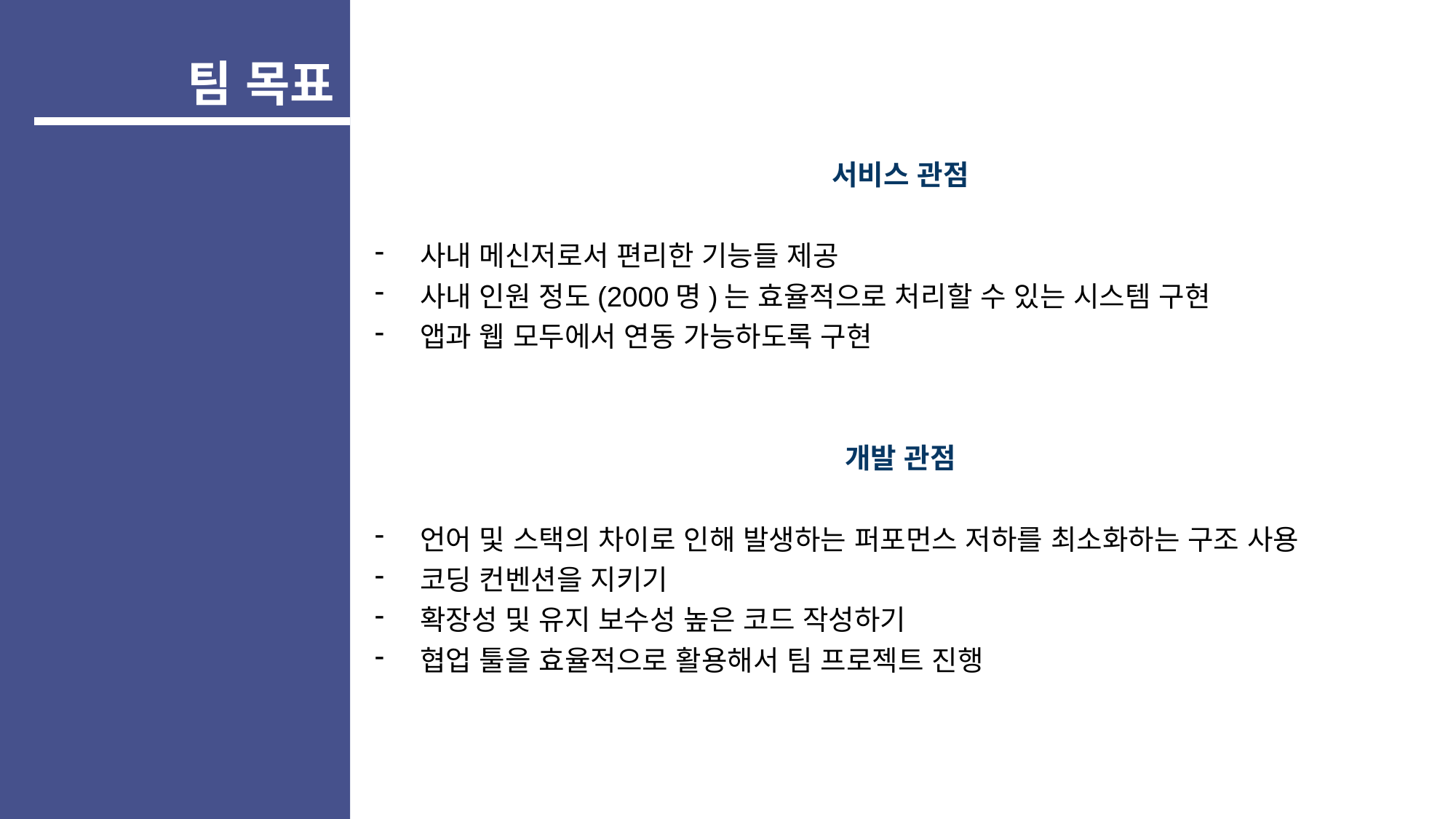

팀 목표

서비스 관점

사내 메신저로서 편리한 기능들 제공
사내 인원 정도(2000명)는 효율적으로 처리할 수 있는 시스템 구현
앱과 웹 모두에서 연동 가능하도록 구현

개발 관점

언어 및 스택의 차이로 인해 발생하는 퍼포먼스 저하를 최소화하는 구조 사용
코딩 컨벤션을 지키기
확장성 및 유지 보수성 높은 코드 작성하기
협업 툴을 효율적으로 활용해서 팀 프로젝트 진행